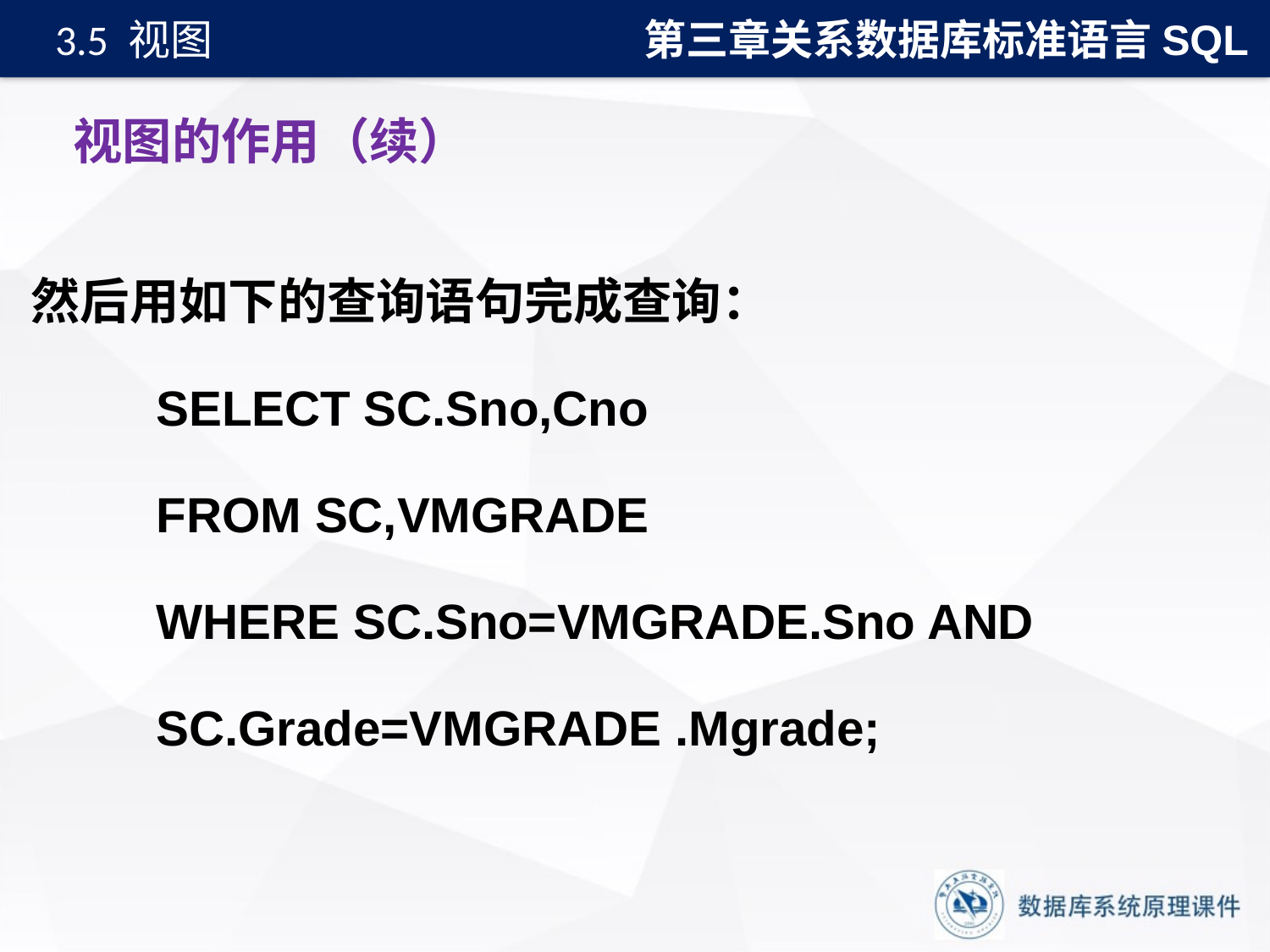

第三章关系数据库标准语言SQL
3.5 视图
# 视图的作用（续）
然后用如下的查询语句完成查询：
SELECT SC.Sno,Cno
FROM SC,VMGRADE
WHERE SC.Sno=VMGRADE.Sno AND
SC.Grade=VMGRADE .Mgrade;